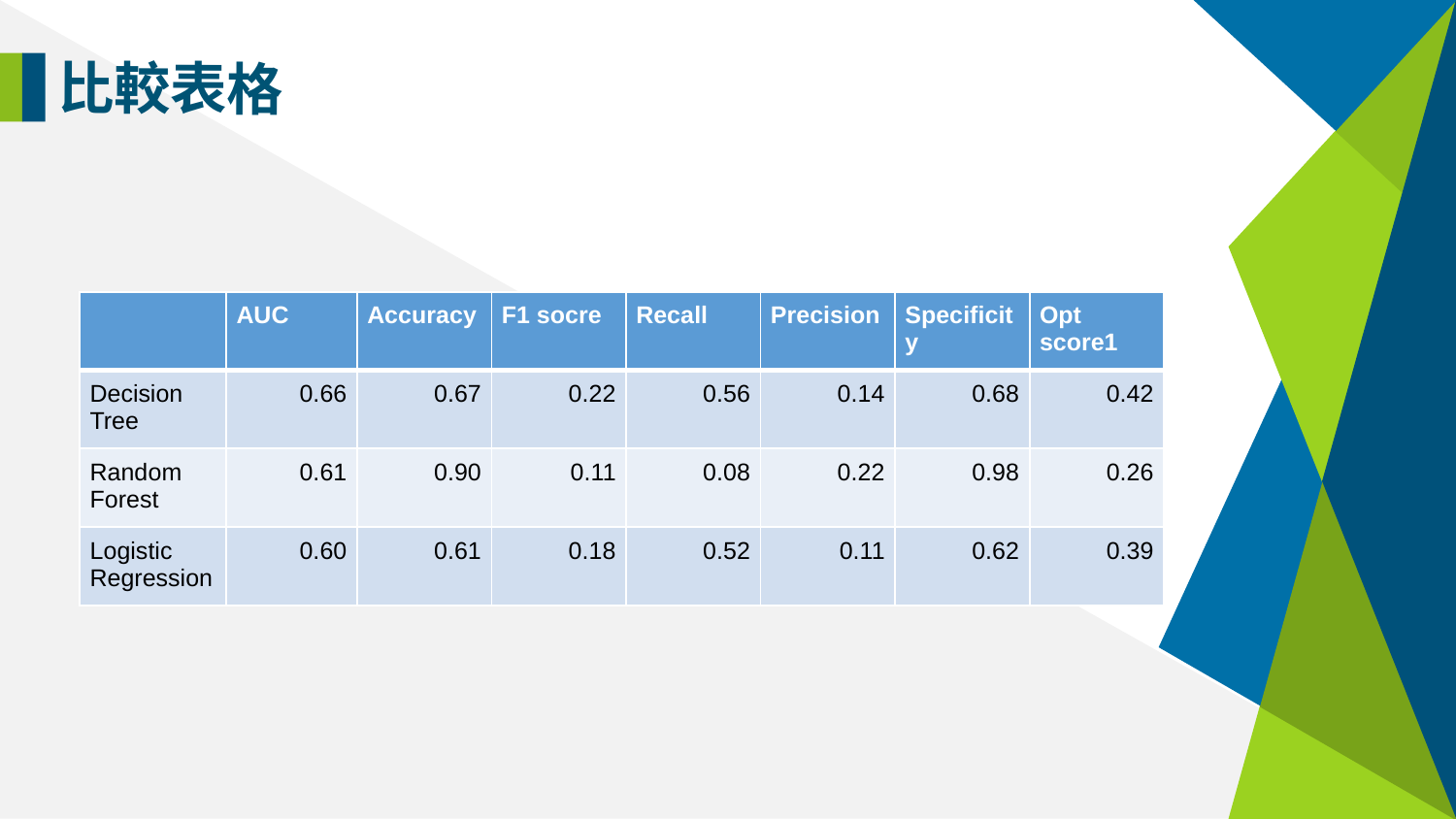

比較表格

|  | AUC | Accuracy | F1 socre | Recall | Precision | Specificity | Opt score1 |
| --- | --- | --- | --- | --- | --- | --- | --- |
| Decision Tree | 0.66 | 0.67 | 0.22 | 0.56 | 0.14 | 0.68 | 0.42 |
| Random Forest | 0.61 | 0.90 | 0.11 | 0.08 | 0.22 | 0.98 | 0.26 |
| Logistic Regression | 0.60 | 0.61 | 0.18 | 0.52 | 0.11 | 0.62 | 0.39 |